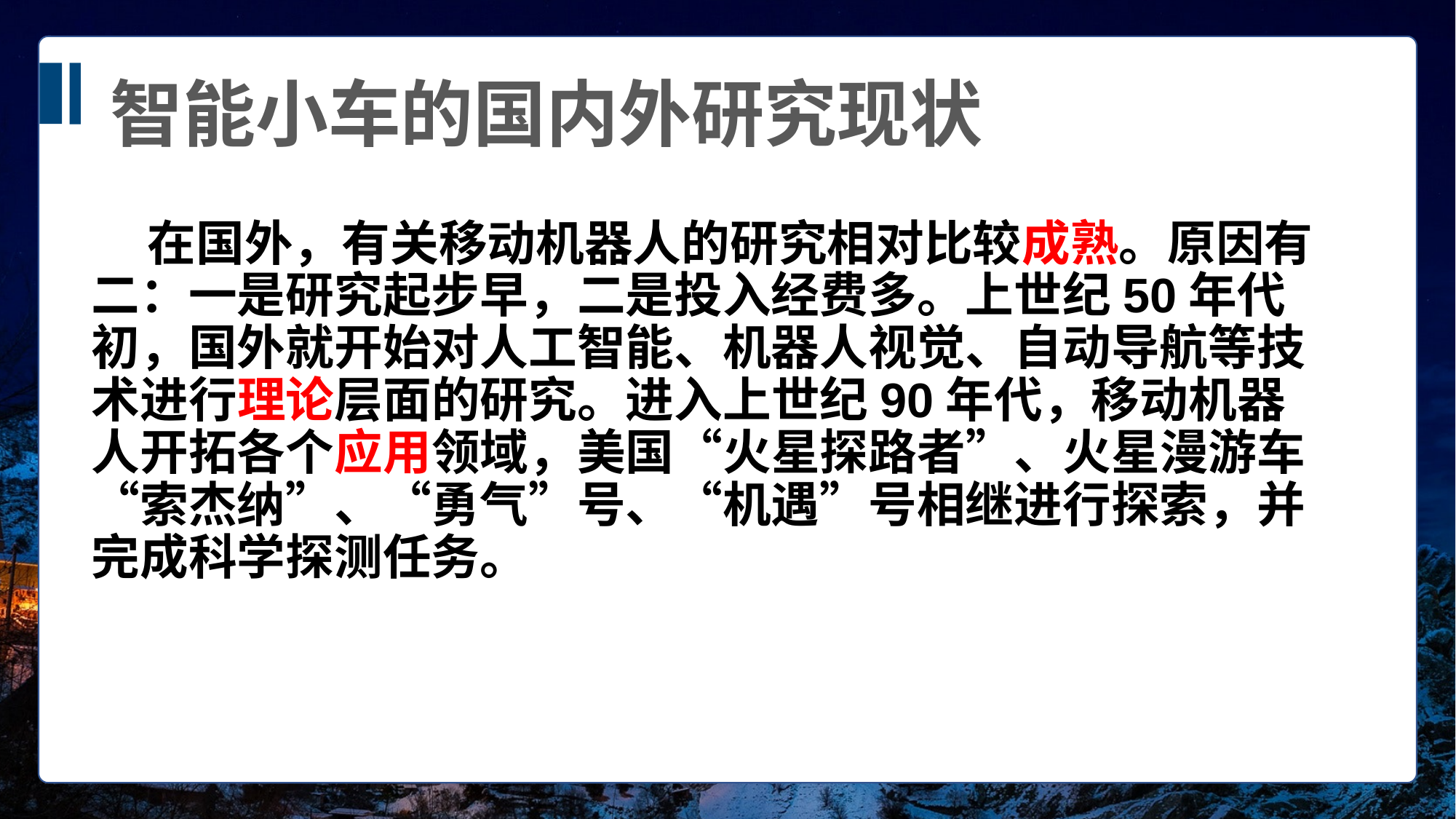

智能小车的国内外研究现状
    在国外，有关移动机器人的研究相对比较成熟。原因有二：一是研究起步早，二是投入经费多。上世纪50年代初，国外就开始对人工智能、机器人视觉、自动导航等技术进行理论层面的研究。进入上世纪90年代，移动机器人开拓各个应用领域，美国“火星探路者”、火星漫游车“索杰纳”、“勇气”号、“机遇”号相继进行探索，并完成科学探测任务。